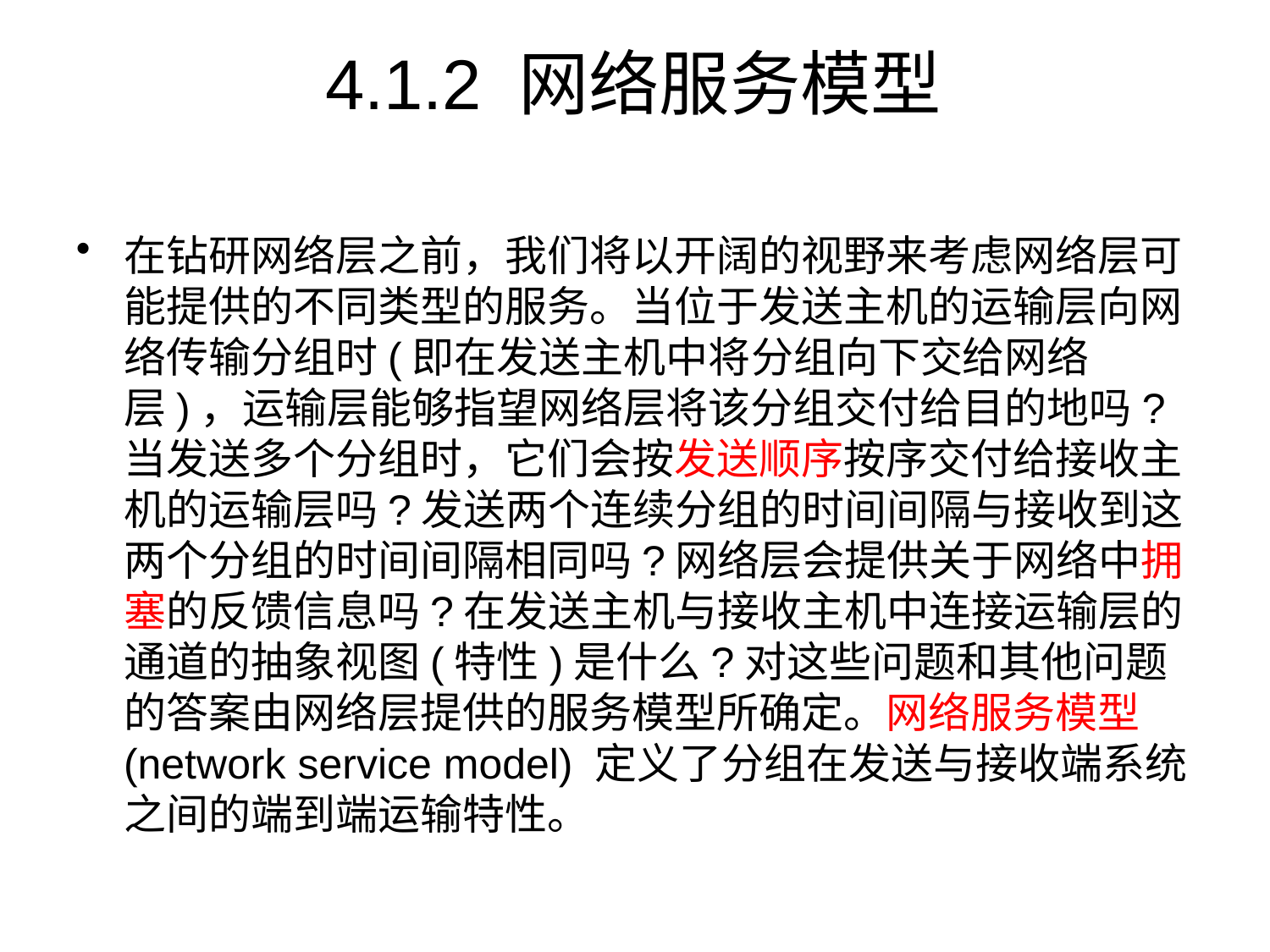

# 4.1.2 网络服务模型
在钻研网络层之前，我们将以开阔的视野来考虑网络层可能提供的不同类型的服务。当位于发送主机的运输层向网络传输分组时(即在发送主机中将分组向下交给网络层)，运输层能够指望网络层将该分组交付给目的地吗?当发送多个分组时，它们会按发送顺序按序交付给接收主机的运输层吗?发送两个连续分组的时间间隔与接收到这两个分组的时间间隔相同吗?网络层会提供关于网络中拥塞的反馈信息吗?在发送主机与接收主机中连接运输层的通道的抽象视图(特性)是什么?对这些问题和其他问题的答案由网络层提供的服务模型所确定。网络服务模型(network service model) 定义了分组在发送与接收端系统之间的端到端运输特性。